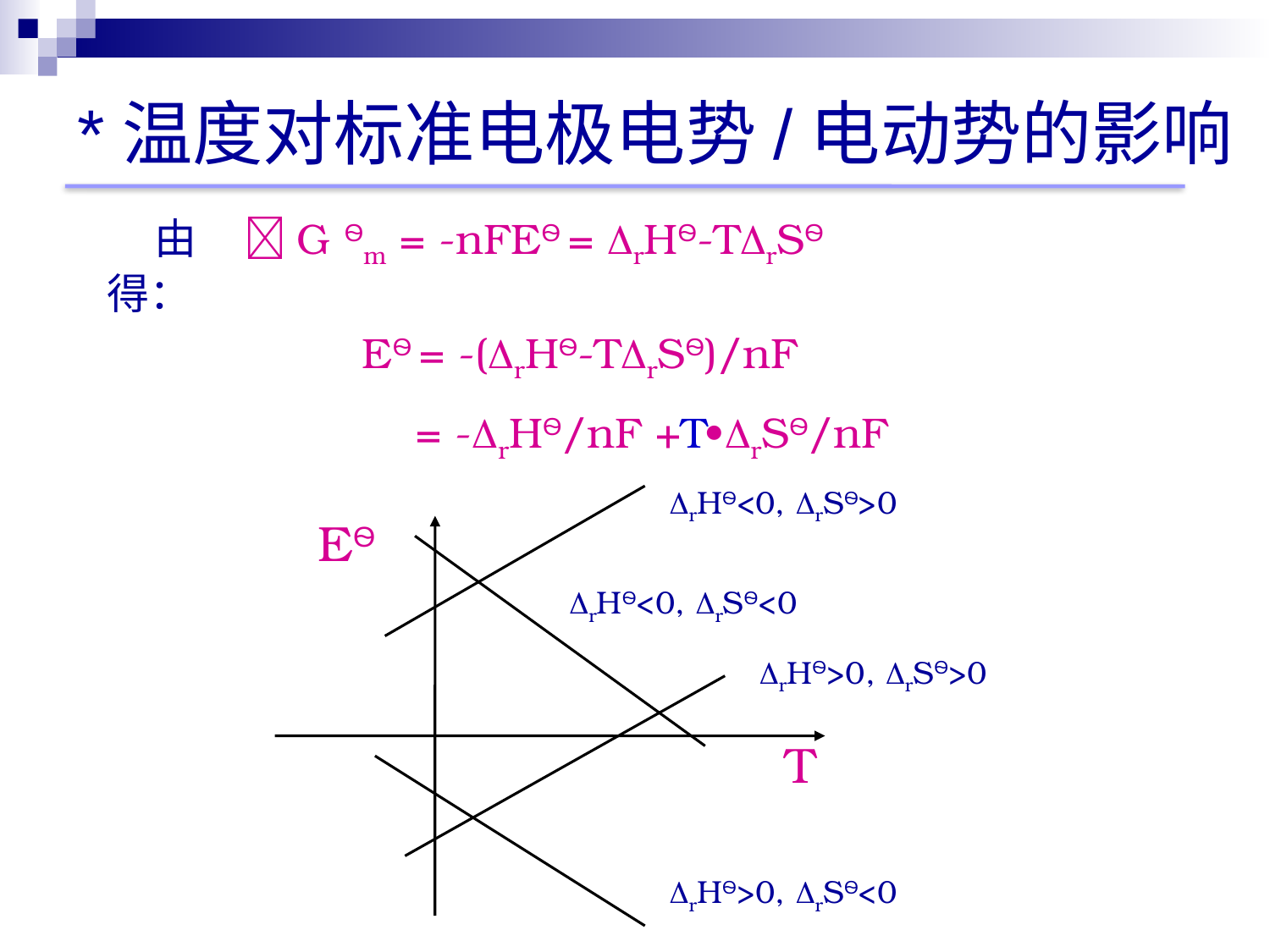

# *温度对标准电极电势/电动势的影响

       由     ΔG Ѳm = -nFEѲ = ΔrHѲ-TΔrSѲ
  得：
                     EѲ = -(ΔrHѲ-TΔrSѲ)/nF
                         = -ΔrHѲ/nF +T•ΔrSѲ/nF
ΔrHѲ<0, ΔrSѲ>0

EѲ

T

ΔrHѲ<0, ΔrSѲ<0
ΔrHѲ>0, ΔrSѲ>0

ΔrHѲ>0, ΔrSѲ<0